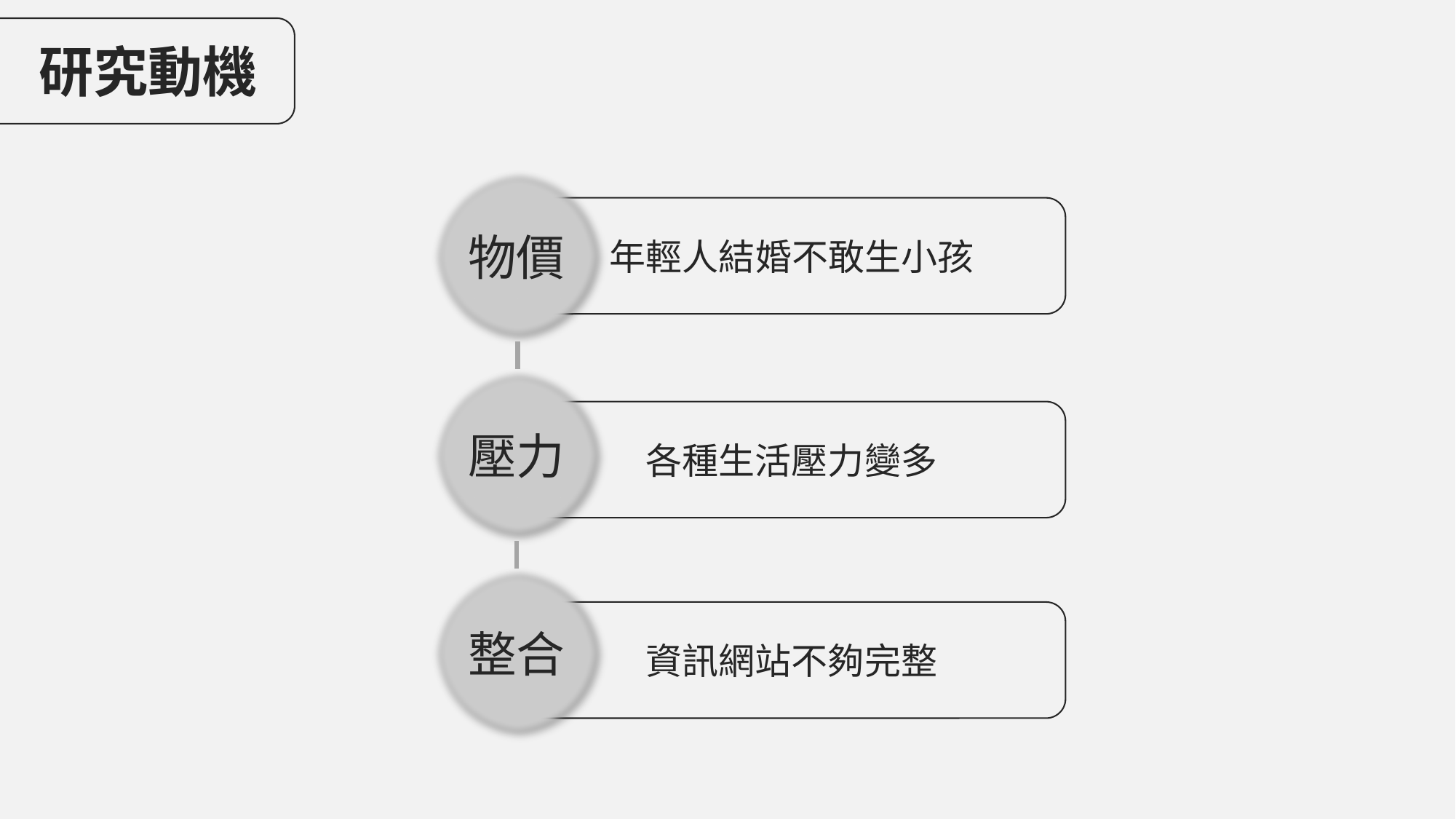

研究動機
物價
年輕人結婚不敢生小孩
壓力
各種生活壓力變多
整合
資訊網站不夠完整